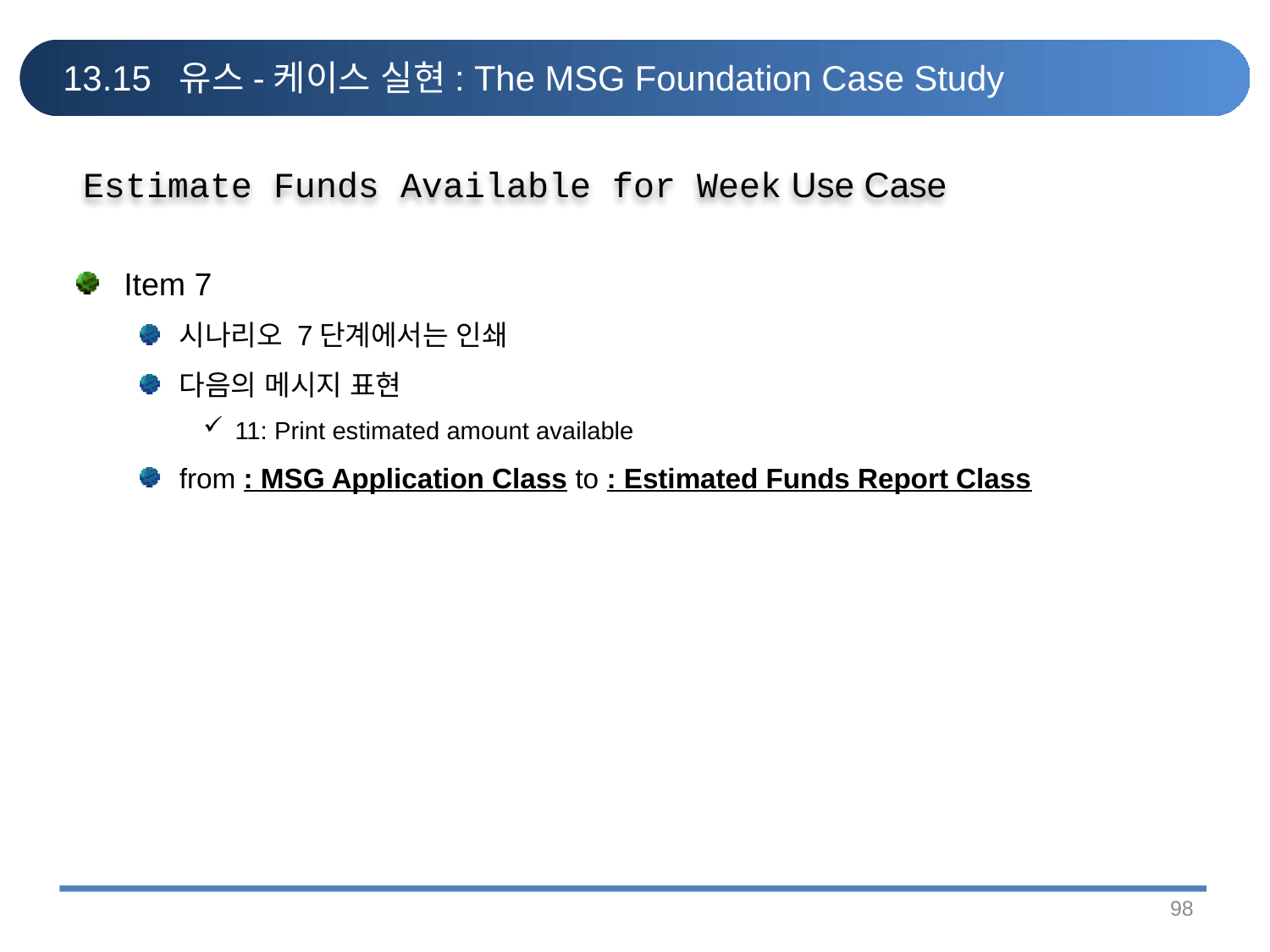

# 13.15  유스-케이스 실현: The MSG Foundation Case Study
Estimate Funds Available for Week Use Case
Item 7
시나리오 7단계에서는 인쇄
다음의 메시지 표현
11: Print estimated amount available
from : MSG Application Class to : Estimated Funds Report Class

98